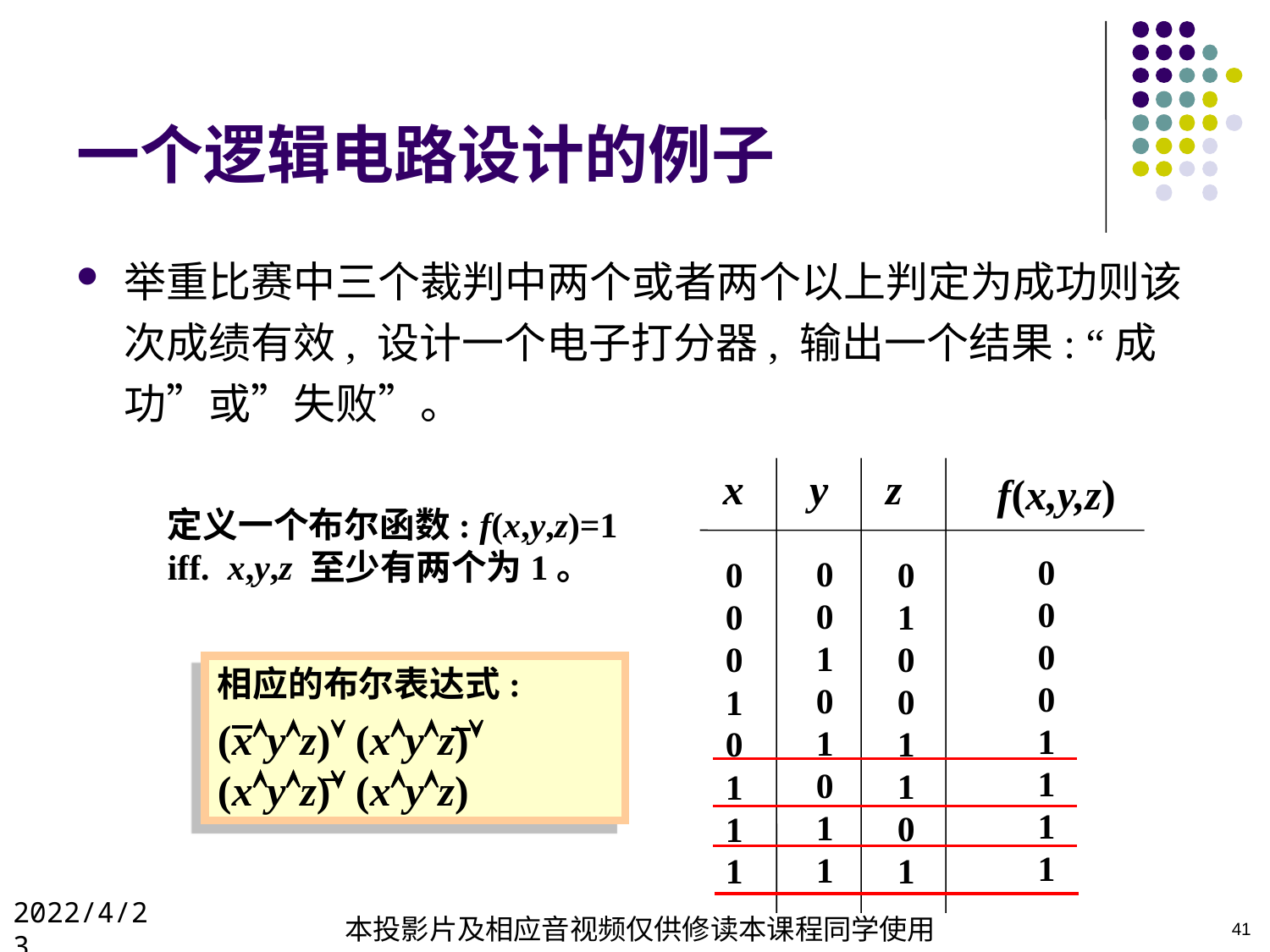

41
# 一个逻辑电路设计的例子
举重比赛中三个裁判中两个或者两个以上判定为成功则该次成绩有效, 设计一个电子打分器, 输出一个结果: “成功”或”失败”。
x
y
z

f(x,y,z)
定义一个布尔函数: f(x,y,z)=1 iff.  x,y,z 至少有两个为1。

00001111
00101011
01001101
00010111
相应的布尔表达式:
(x∧y∧z)∨ (x∧y∧z)∨ (x∧y∧z)∨ (x∧y∧z)
2022/4/23
本投影片及相应音视频仅供修读本课程同学使用